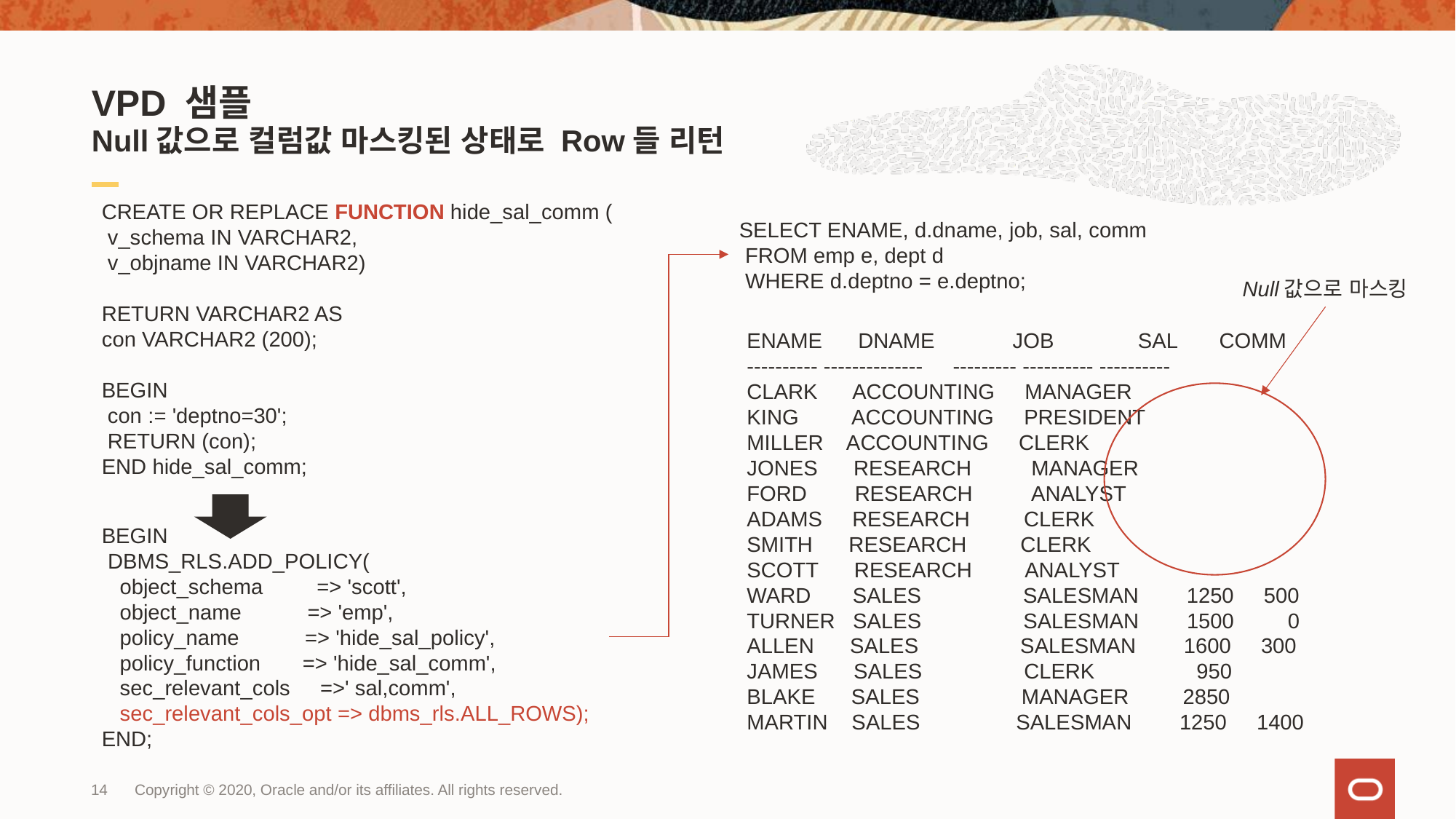

# VPD 샘플 Null값으로 컬럼값 마스킹된 상태로 Row들 리턴
CREATE OR REPLACE FUNCTION hide_sal_comm (
 v_schema IN VARCHAR2,
 v_objname IN VARCHAR2)

RETURN VARCHAR2 AS
con VARCHAR2 (200);

BEGIN
 con := 'deptno=30';
 RETURN (con);
END hide_sal_comm;
SELECT ENAME, d.dname, job, sal, comm
 FROM emp e, dept d
 WHERE d.deptno = e.deptno;
Null값으로 마스킹
ENAME      DNAME             JOB              SAL       COMM
---------- --------------     --------- ---------- ----------
CLARK      ACCOUNTING     MANAGER
KING         ACCOUNTING     PRESIDENT
MILLER    ACCOUNTING     CLERK
JONES      RESEARCH          MANAGER
FORD        RESEARCH          ANALYST
ADAMS     RESEARCH         CLERK
SMITH      RESEARCH         CLERK
SCOTT      RESEARCH         ANALYST
WARD       SALES                 SALESMAN        1250     500
TURNER   SALES                 SALESMAN        1500         0
ALLEN      SALES                 SALESMAN        1600     300
JAMES      SALES                 CLERK                 950
BLAKE      SALES                 MANAGER         2850
MARTIN    SALES                SALESMAN        1250     1400

BEGIN
 DBMS_RLS.ADD_POLICY(
   object_schema         => 'scott',
   object_name           => 'emp',
   policy_name           => 'hide_sal_policy',
   policy_function       => 'hide_sal_comm',
   sec_relevant_cols     =>' sal,comm',
   sec_relevant_cols_opt => dbms_rls.ALL_ROWS);
END;
14
Copyright © 2020, Oracle and/or its affiliates. All rights reserved.